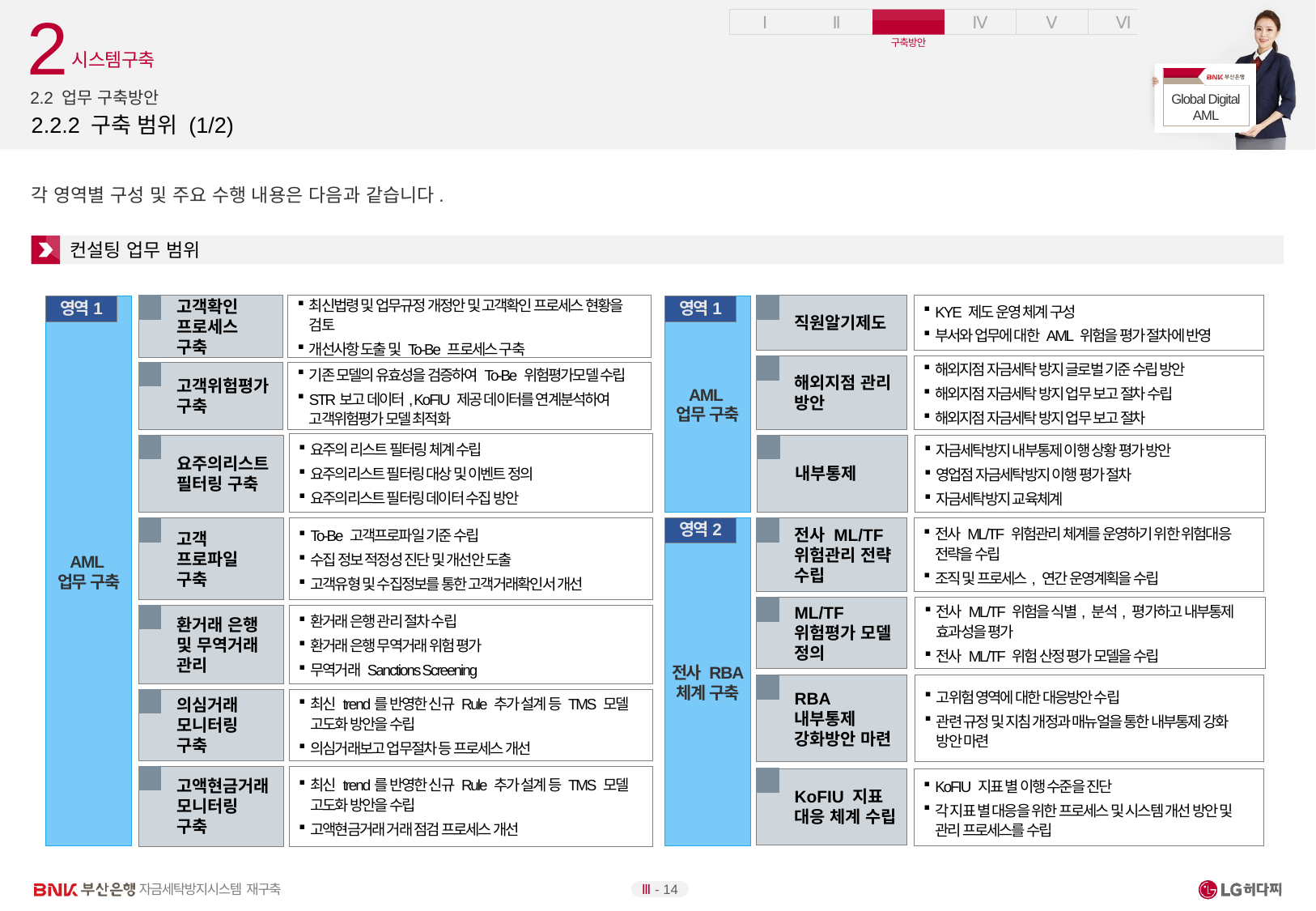

2
시스템구축
2.2 업무 구축방안
# 2.2.2 구축 범위 (1/2)
각 영역별 구성 및 주요 수행 내용은 다음과 같습니다.
컨설팅 업무 범위

최신법령 및 업무규정 개정안 및 고객확인 프로세스 현황을 검토
개선사항 도출 및 To-Be 프로세스 구축
직원알기제도
고객확인 프로세스 구축
KYE 제도 운영 체계 구성
부서와 업무에 대한 AML 위험을 평가 절차에 반영
1
8
영역1
AML
업무 구축
AML
업무 구축
영역1
해외지점 관리 방안
해외지점 자금세탁 방지 글로벌 기준 수립 방안
해외지점 자금세탁 방지 업무 보고 절차 수립
해외지점 자금세탁 방지 업무 보고 절차
9
고객위험평가 구축
기존 모델의 유효성을 검증하여 To-Be 위험평가모델 수립
STR보고 데이터, KoFIU 제공 데이터를 연계분석하여 고객위험평가 모델 최적화
2
요주의 리스트 필터링 체계 수립
요주의리스트 필터링 대상 및 이벤트 정의
요주의리스트 필터링 데이터 수집 방안
내부통제
10
자금세탁방지 내부통제 이행 상황 평가 방안
영업점 자금세탁방지 이행 평가 절차
자금세탁방지 교육체계
요주의리스트 필터링 구축
3
영역2
전사 ML/TF 위험관리 전략  수립
전사 ML/TF 위험관리 체계를 운영하기 위한 위험대응 전략을 수립
조직 및 프로세스, 연간 운영계획을 수립
13
고객 프로파일 구축
To-Be 고객프로파일 기준 수립
수집 정보 적정성 진단 및 개선안 도출
고객유형 및 수집정보를 통한 고객거래확인서 개선
전사 RBA
체계 구축
4
전사 ML/TF 위험을 식별, 분석, 평가하고 내부통제 효과성을 평가
전사 ML/TF 위험 산정 평가 모델을 수립
ML/TF
위험평가 모델 정의
14
환거래 은행 및 무역거래 관리
환거래 은행 관리 절차 수립
환거래 은행 무역거래 위험 평가
무역거래 Sanctions Screening
5
RBA 내부통제 강화방안 마련
고위험 영역에 대한 대응방안 수립
관련 규정 및 지침 개정과 매뉴얼을 통한 내부통제 강화 방안 마련
15
의심거래 모니터링 구축
최신 trend를 반영한 신규 Rule 추가 설계 등 TMS 모델 고도화 방안을 수립
의심거래보고 업무절차 등 프로세스 개선
6
고액현금거래 모니터링 구축
최신 trend를 반영한 신규 Rule 추가 설계 등 TMS 모델 고도화 방안을 수립
고액현금거래 거래 점검 프로세스 개선
7
KoFIU 지표
대응 체계 수립
KoFIU 지표 별 이행 수준을 진단
각 지표 별 대응을 위한 프로세스 및 시스템 개선 방안 및 관리 프로세스를 수립
16
Ⅲ - 14